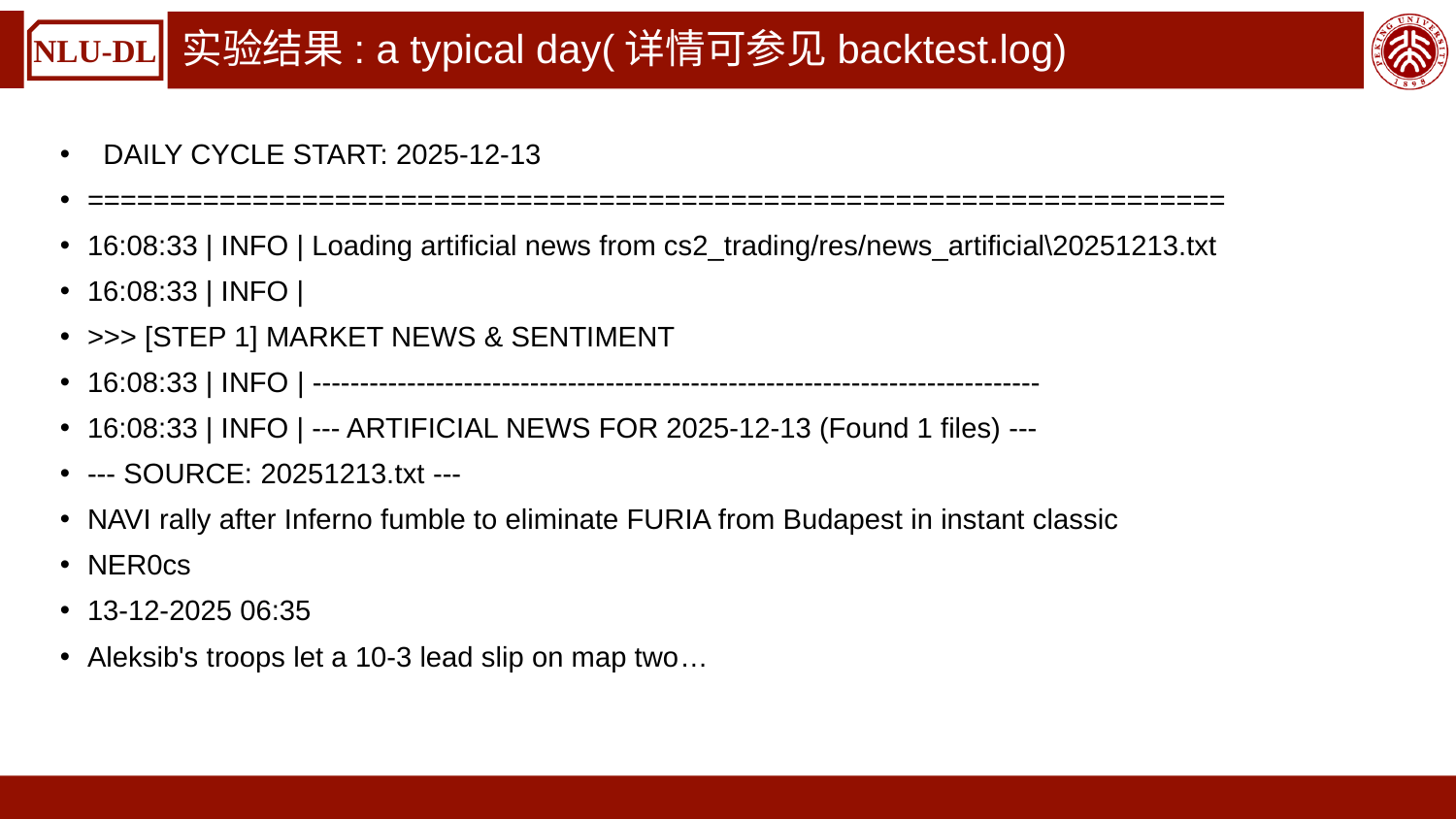

# 实验结果: a typical day(详情可参见backtest.log)
  DAILY CYCLE START: 2025-12-13
=====================================================================
16:08:33 | INFO | Loading artificial news from cs2_trading/res/news_artificial\20251213.txt
16:08:33 | INFO |
>>> [STEP 1] MARKET NEWS & SENTIMENT
16:08:33 | INFO | -----------------------------------------------------------------------------
16:08:33 | INFO | --- ARTIFICIAL NEWS FOR 2025-12-13 (Found 1 files) ---
--- SOURCE: 20251213.txt ---
NAVI rally after Inferno fumble to eliminate FURIA from Budapest in instant classic
NER0cs
13-12-2025 06:35
Aleksib's troops let a 10-3 lead slip on map two…